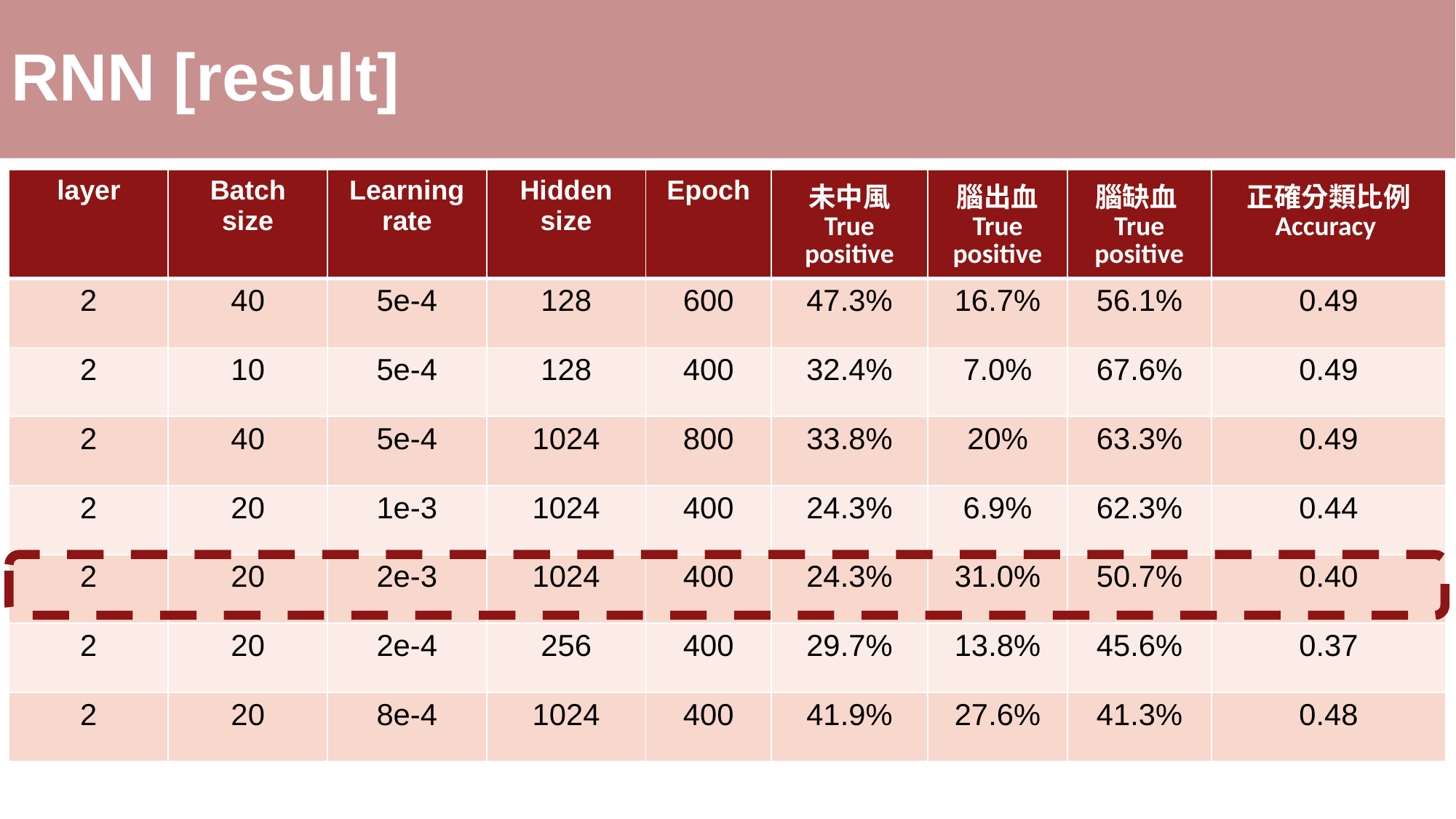

# RNN [result]
| layer | Batch size | Learning rate | Hidden size | Epoch | 未中風 True positive | 腦出血 True positive | 腦缺血 True positive | 正確分類比例 Accuracy |
| --- | --- | --- | --- | --- | --- | --- | --- | --- |
| 2 | 40 | 5e-4 | 128 | 600 | 47.3% | 16.7% | 56.1% | 0.49 |
| 2 | 10 | 5e-4 | 128 | 400 | 32.4% | 7.0% | 67.6% | 0.49 |
| 2 | 40 | 5e-4 | 1024 | 800 | 33.8% | 20% | 63.3% | 0.49 |
| 2 | 20 | 1e-3 | 1024 | 400 | 24.3% | 6.9% | 62.3% | 0.44 |
| 2 | 20 | 2e-3 | 1024 | 400 | 24.3% | 31.0% | 50.7% | 0.40 |
| 2 | 20 | 2e-4 | 256 | 400 | 29.7% | 13.8% | 45.6% | 0.37 |
| 2 | 20 | 8e-4 | 1024 | 400 | 41.9% | 27.6% | 41.3% | 0.48 |